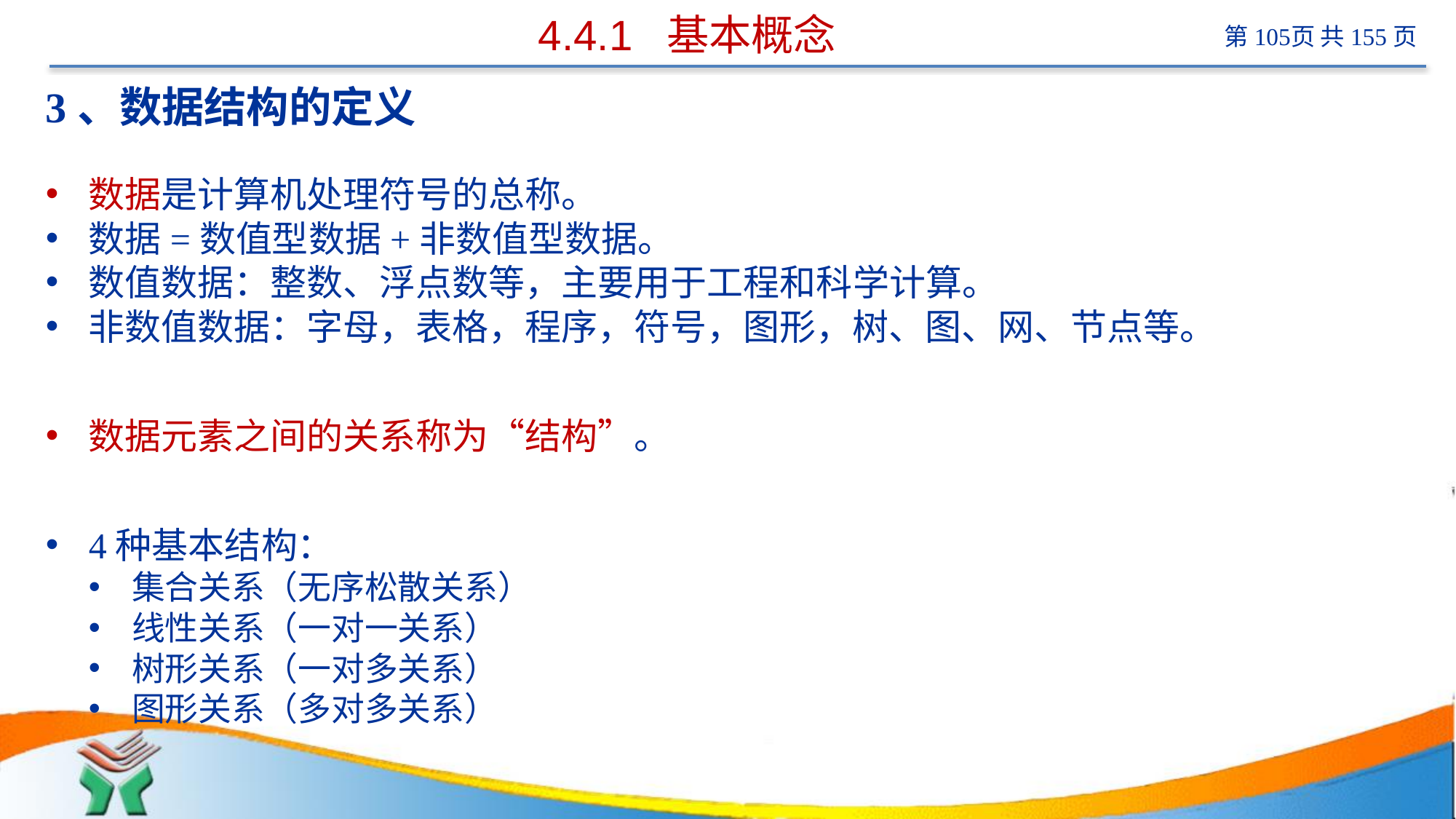

# 4.4.1  基本概念
3、数据结构的定义

数据是计算机处理符号的总称。
数据=数值型数据+非数值型数据。
数值数据：整数、浮点数等，主要用于工程和科学计算。
非数值数据：字母，表格，程序，符号，图形，树、图、网、节点等。

数据元素之间的关系称为“结构”。

4种基本结构：
集合关系（无序松散关系）
线性关系（一对一关系）
树形关系（一对多关系）
图形关系（多对多关系）